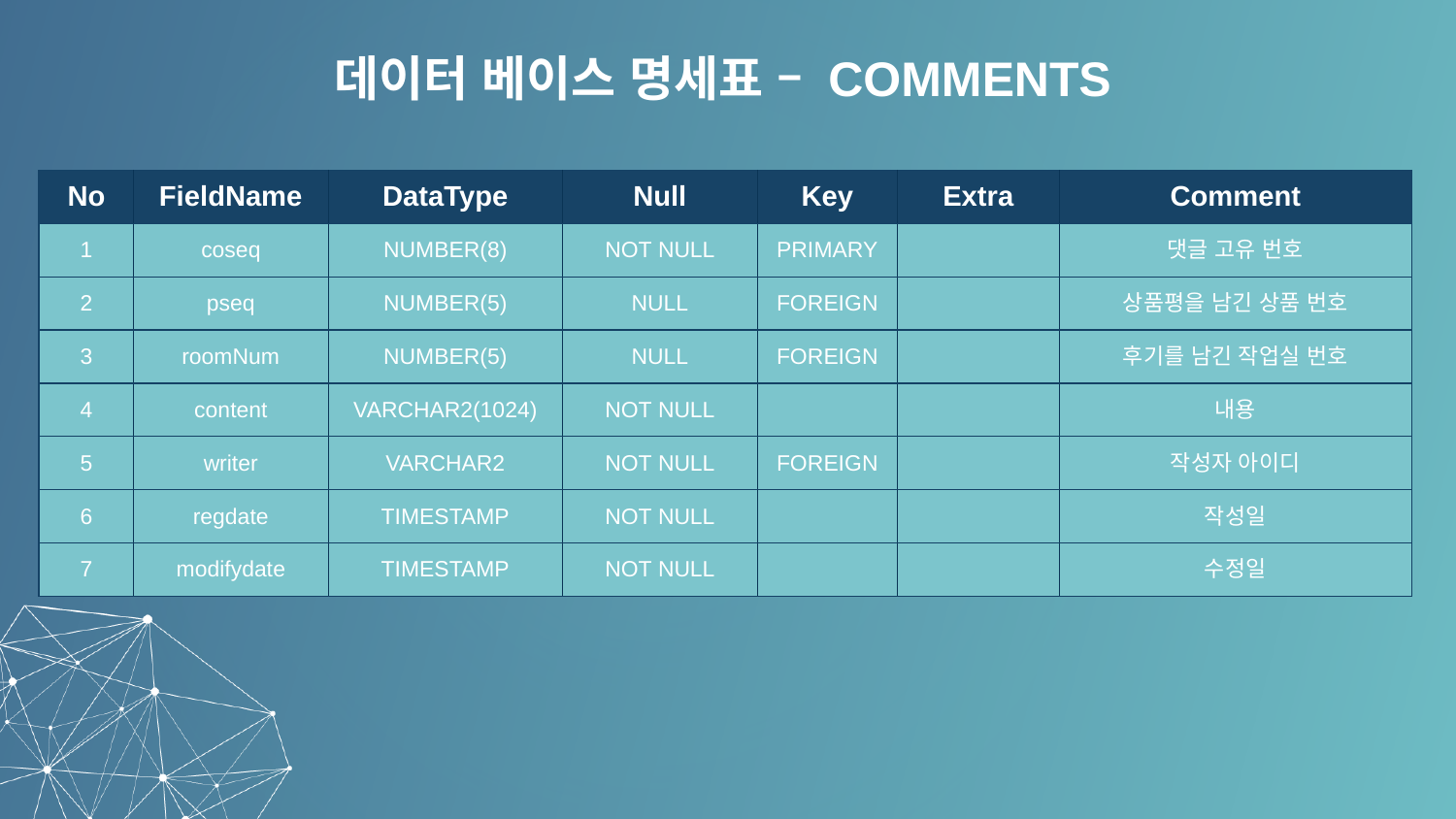

데이터 베이스 명세표 – COMMENTS
| No | FieldName | DataType | Null | Key | Extra | Comment |
| --- | --- | --- | --- | --- | --- | --- |
| 1 | coseq | NUMBER(8) | NOT NULL | PRIMARY |  | 댓글 고유 번호 |
| 2 | pseq | NUMBER(5) | NULL | FOREIGN |  | 상품평을 남긴 상품 번호 |
| 3 | roomNum | NUMBER(5) | NULL | FOREIGN |  | 후기를 남긴 작업실 번호 |
| 4 | content | VARCHAR2(1024) | NOT NULL |  |  | 내용 |
| 5 | writer | VARCHAR2 | NOT NULL | FOREIGN |  | 작성자 아이디 |
| 6 | regdate | TIMESTAMP | NOT NULL |  |  | 작성일 |
| 7 | modifydate | TIMESTAMP | NOT NULL |  |  | 수정일 |